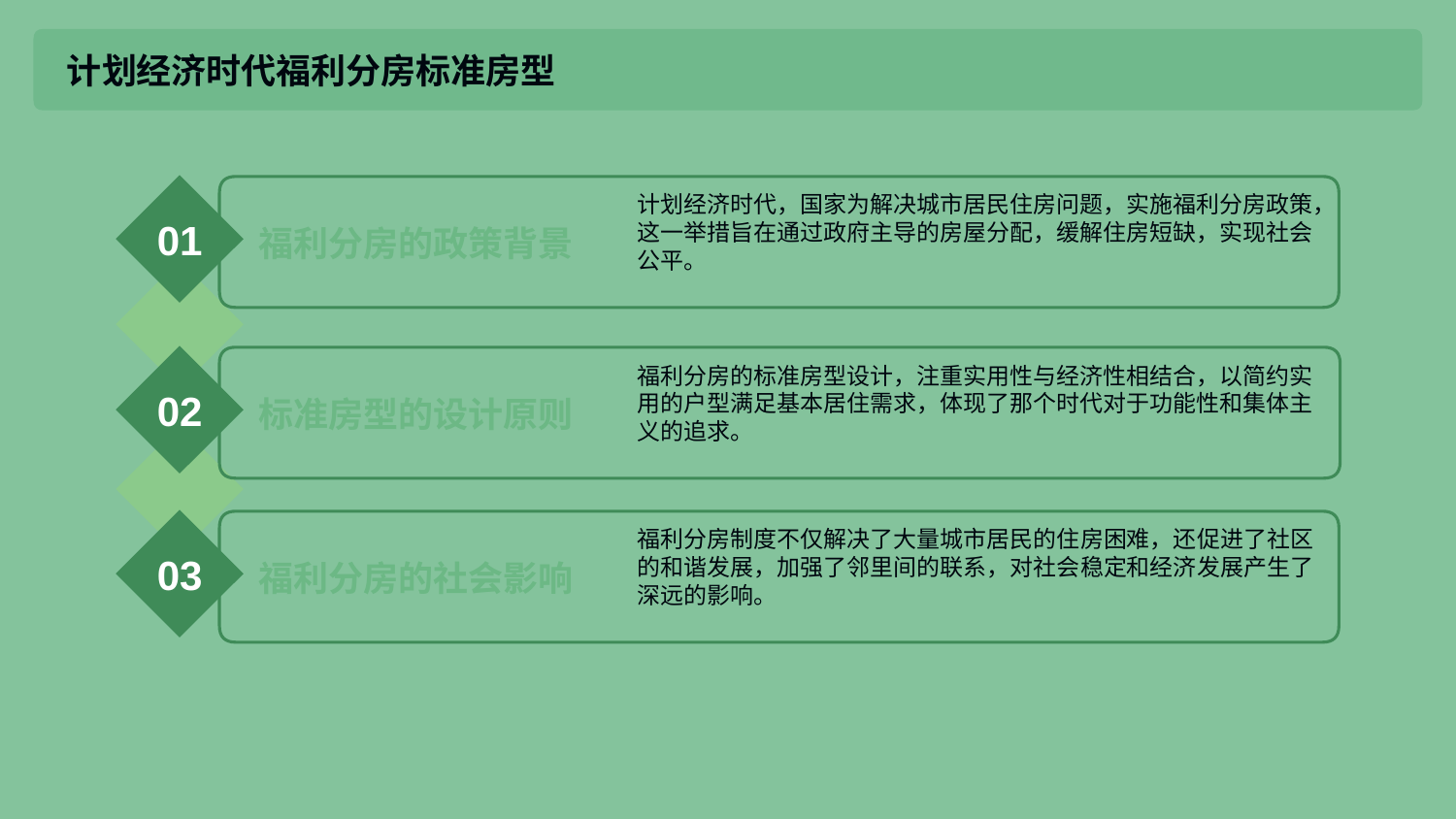

计划经济时代福利分房标准房型
计划经济时代，国家为解决城市居民住房问题，实施福利分房政策，这一举措旨在通过政府主导的房屋分配，缓解住房短缺，实现社会公平。

01

福利分房的政策背景

福利分房的标准房型设计，注重实用性与经济性相结合，以简约实用的户型满足基本居住需求，体现了那个时代对于功能性和集体主义的追求。

02

标准房型的设计原则

福利分房制度不仅解决了大量城市居民的住房困难，还促进了社区的和谐发展，加强了邻里间的联系，对社会稳定和经济发展产生了深远的影响。

03

福利分房的社会影响